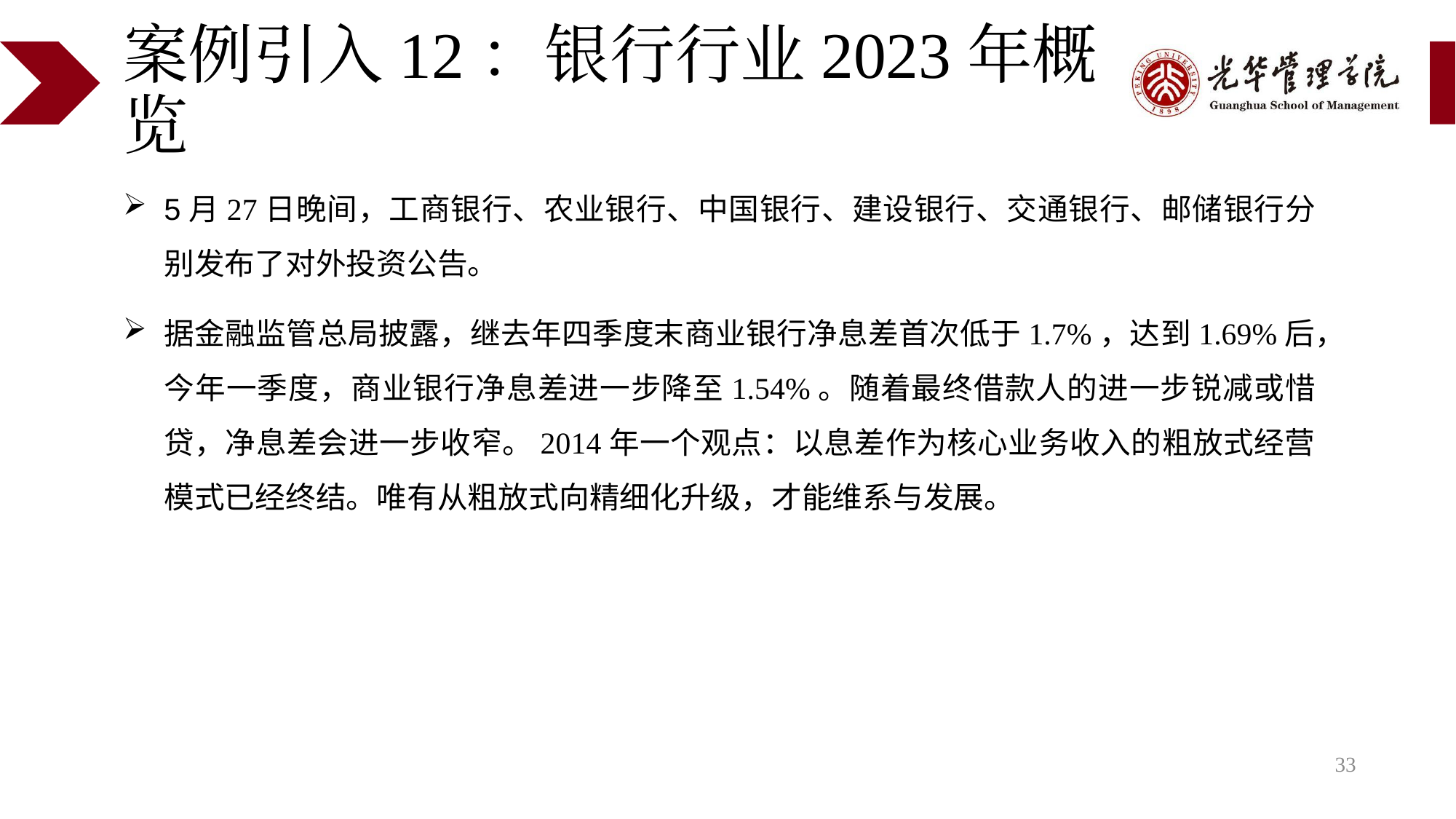

# 案例引入12：银行行业2023年概览
5月27日晚间，工商银行、农业银行、中国银行、建设银行、交通银行、邮储银行分别发布了对外投资公告。
据金融监管总局披露，继去年四季度末商业银行净息差首次低于1.7%，达到1.69%后，今年一季度，商业银行净息差进一步降至1.54%。随着最终借款人的进一步锐减或惜贷，净息差会进一步收窄。2014年一个观点：以息差作为核心业务收入的粗放式经营模式已经终结。唯有从粗放式向精细化升级，才能维系与发展。
33